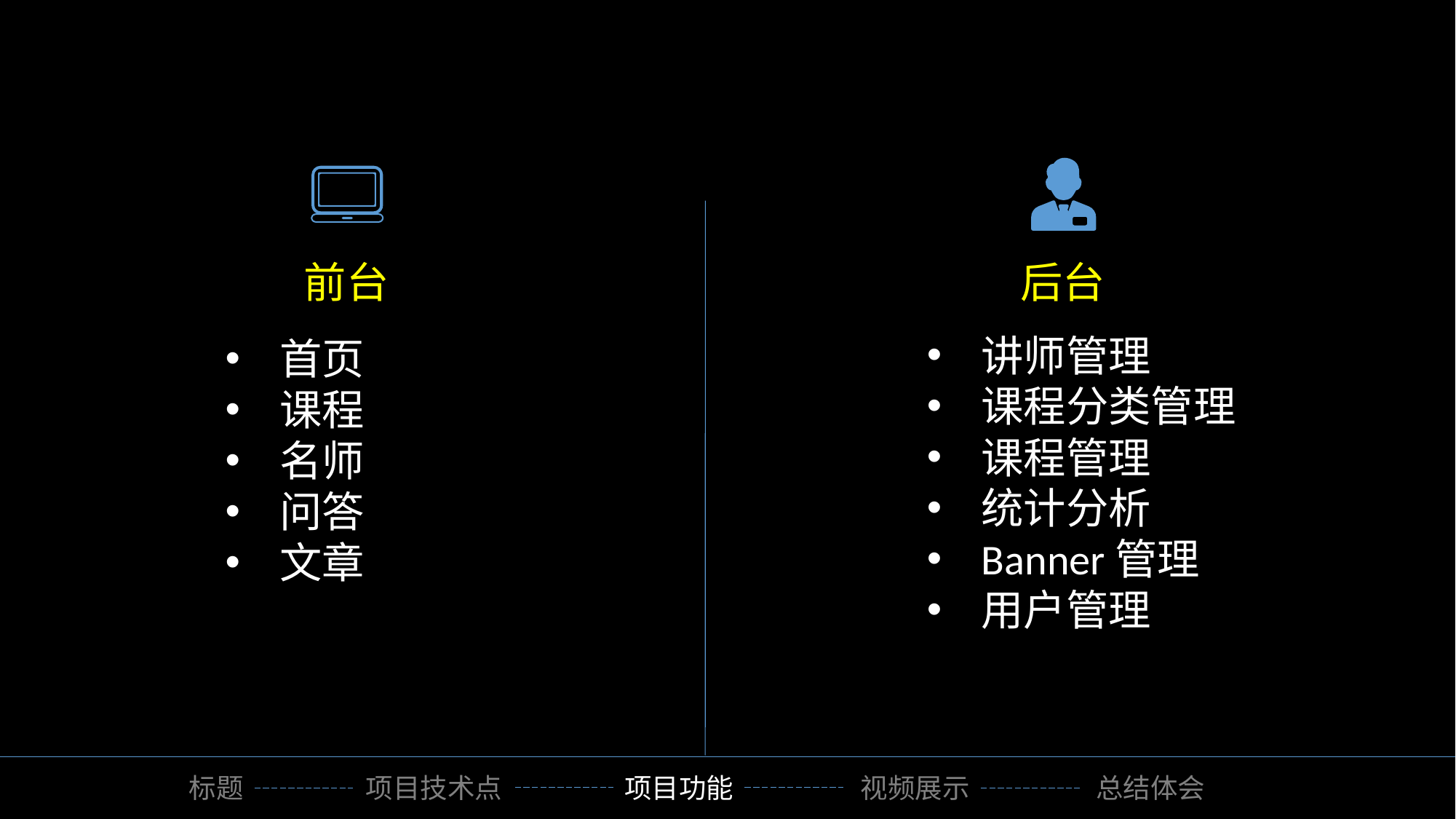

前台
后台
讲师管理
课程分类管理
课程管理
统计分析
Banner管理
用户管理
首页
课程
名师
问答
文章
标题
项目技术点
项目功能
视频展示
总结体会